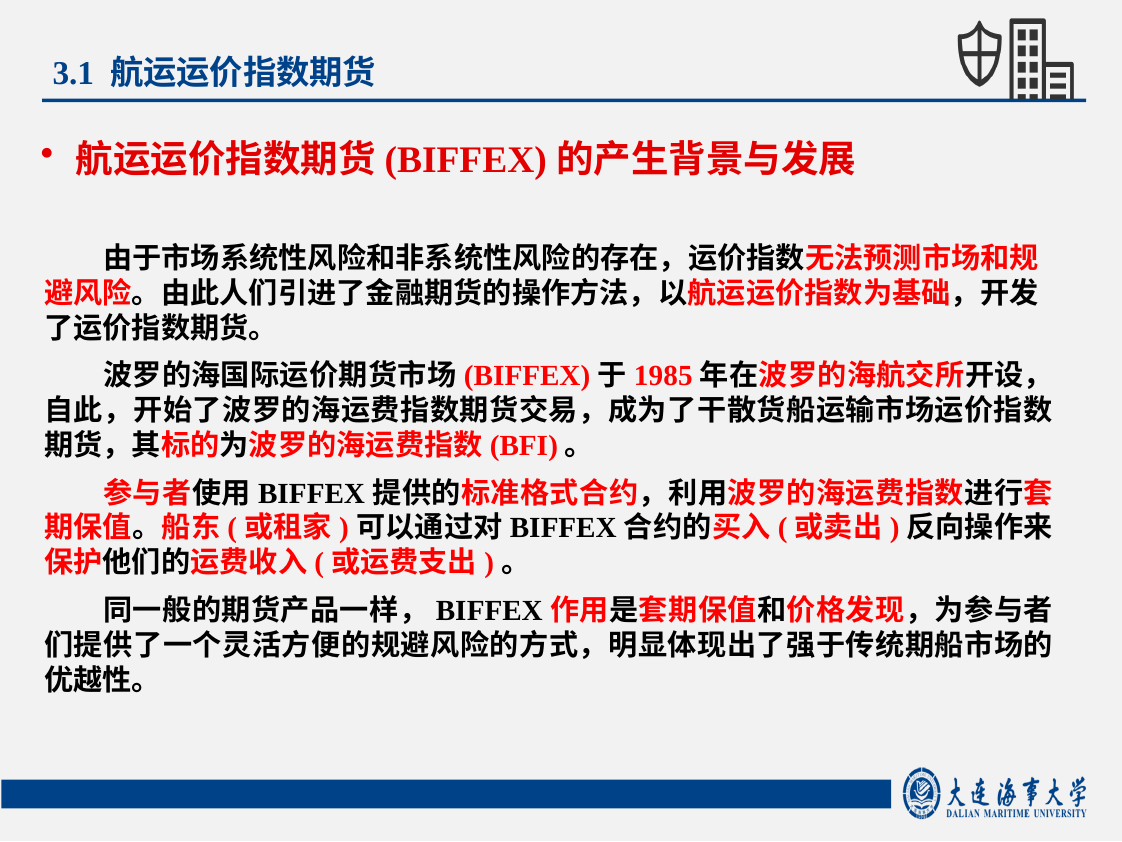

3.1 航运运价指数期货
航运运价指数期货(BIFFEX)的产生背景与发展
由于市场系统性风险和非系统性风险的存在，运价指数无法预测市场和规避风险。由此人们引进了金融期货的操作方法，以航运运价指数为基础，开发了运价指数期货。
波罗的海国际运价期货市场(BIFFEX)于1985年在波罗的海航交所开设，自此，开始了波罗的海运费指数期货交易，成为了干散货船运输市场运价指数期货，其标的为波罗的海运费指数(BFI)。
参与者使用BIFFEX提供的标准格式合约，利用波罗的海运费指数进行套期保值。船东(或租家)可以通过对BIFFEX合约的买入(或卖出)反向操作来保护他们的运费收入(或运费支出)。
同一般的期货产品一样，BIFFEX作用是套期保值和价格发现，为参与者们提供了一个灵活方便的规避风险的方式，明显体现出了强于传统期船市场的优越性。